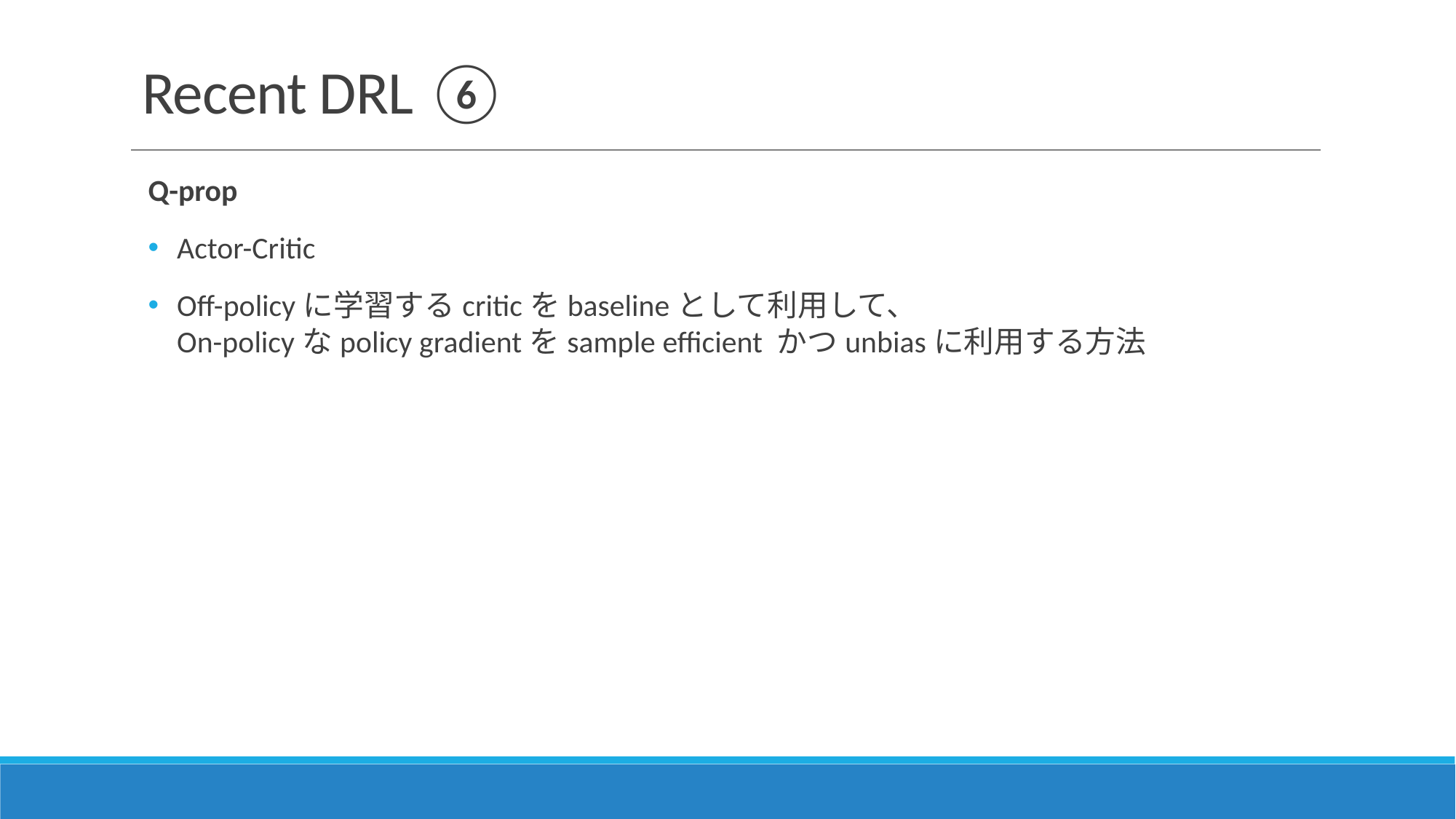

# Recent DRL ⑥
Q-prop
Actor-Critic
Off-policyに学習するcriticをbaselineとして利用して、
On-policyなpolicy gradientをsample efficient かつunbiasに利用する方法